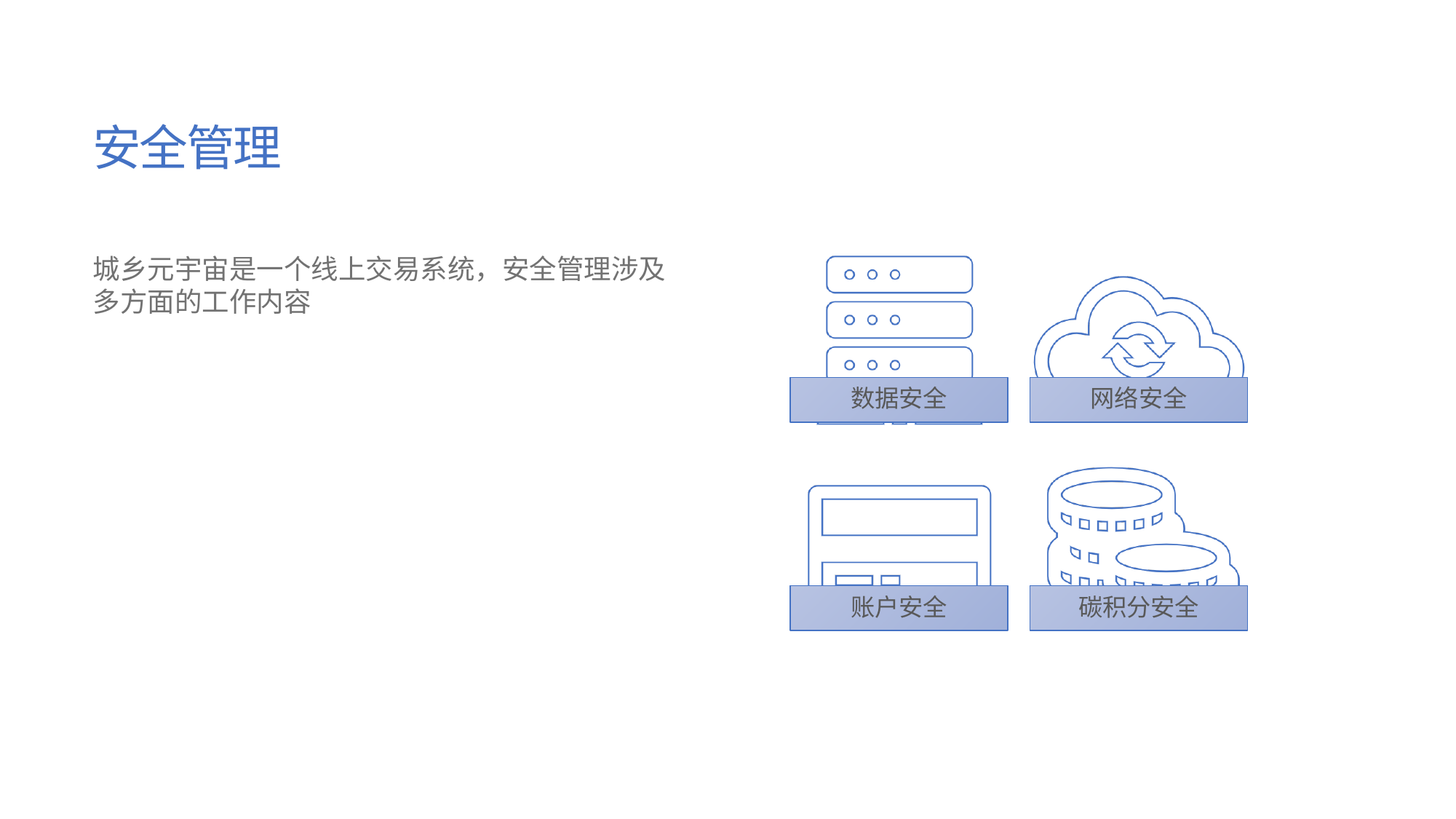

# 安全管理
城乡元宇宙是一个线上交易系统，安全管理涉及多方面的工作内容
数据安全
网络安全
账户安全
碳积分安全